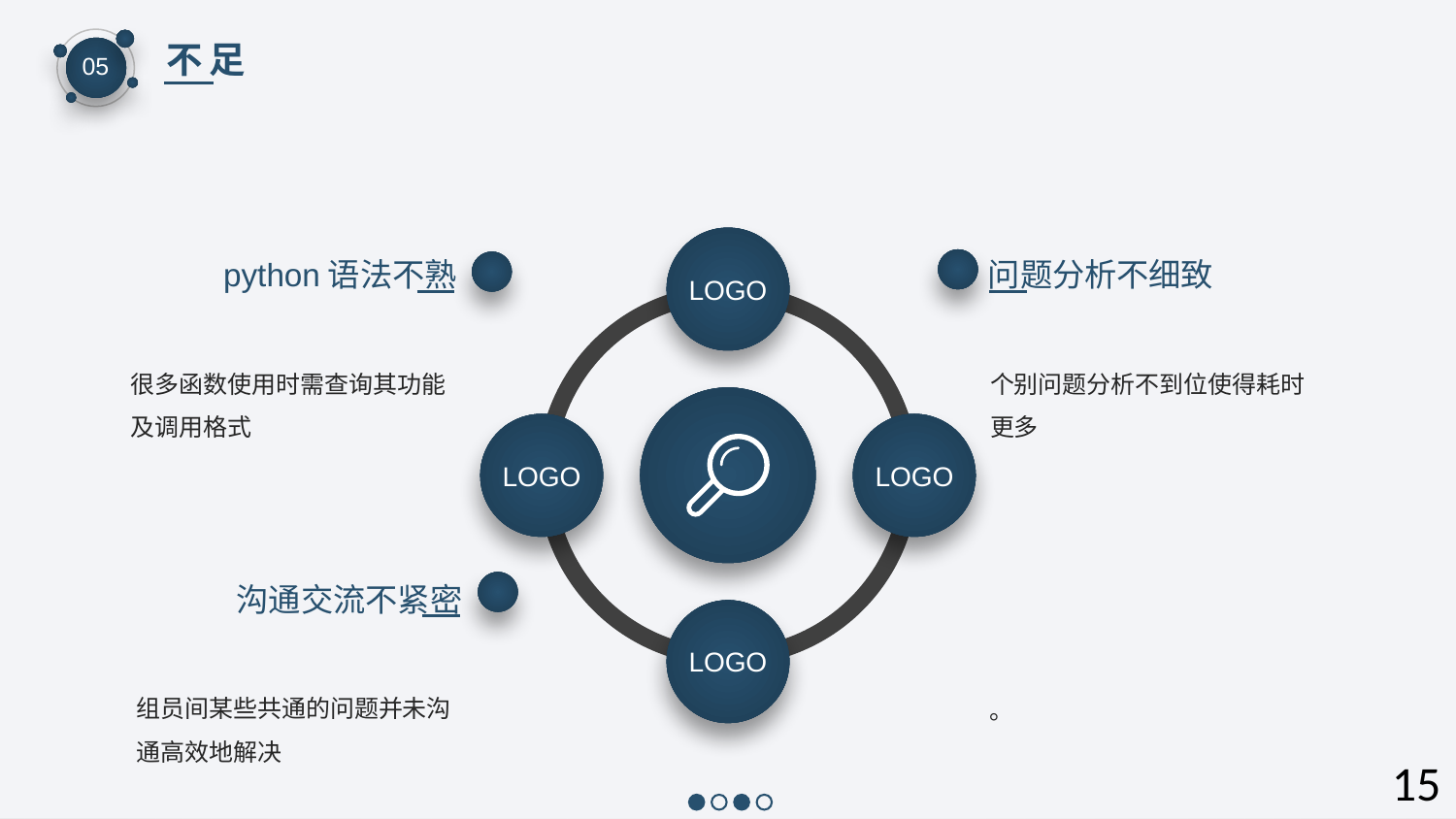

不足
05
LOGO
python语法不熟
问题分析不细致

很多函数使用时需查询其功能及调用格式
个别问题分析不到位使得耗时更多

LOGO
LOGO

沟通交流不紧密

LOGO
组员间某些共通的问题并未沟通高效地解决
。
15